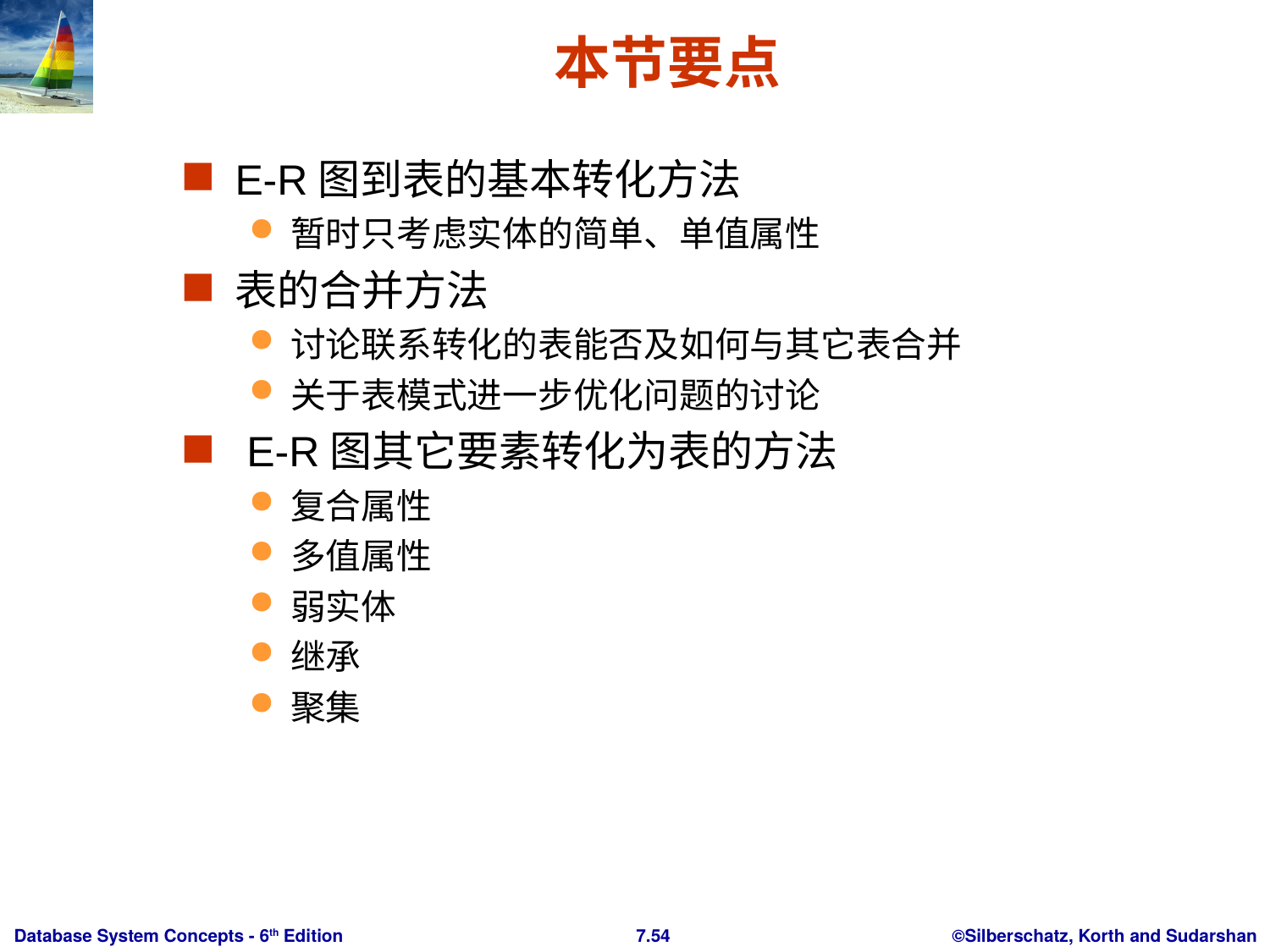

# 本节要点
E-R图到表的基本转化方法
暂时只考虑实体的简单、单值属性
表的合并方法
讨论联系转化的表能否及如何与其它表合并
关于表模式进一步优化问题的讨论
 E-R图其它要素转化为表的方法
复合属性
多值属性
弱实体
继承
聚集